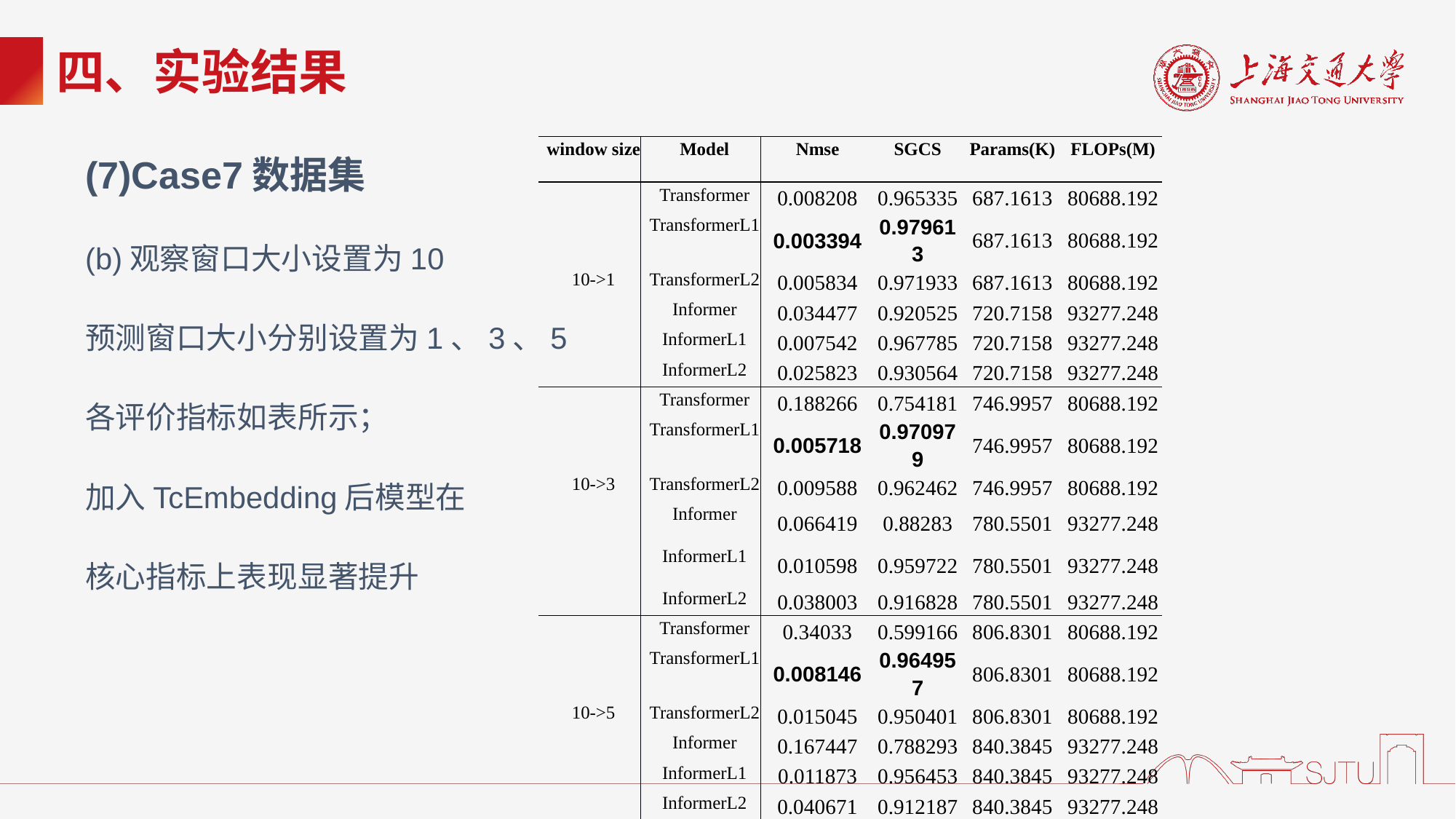

# 四、实验结果
| window size | Model | Nmse | SGCS | Params(K) | FLOPs(M) |
| --- | --- | --- | --- | --- | --- |
|  | Transformer | 0.008208 | 0.965335 | 687.1613 | 80688.192 |
|  | TransformerL1 | 0.003394 | 0.979613 | 687.1613 | 80688.192 |
| 10->1 | TransformerL2 | 0.005834 | 0.971933 | 687.1613 | 80688.192 |
|  | Informer | 0.034477 | 0.920525 | 720.7158 | 93277.248 |
|  | InformerL1 | 0.007542 | 0.967785 | 720.7158 | 93277.248 |
|  | InformerL2 | 0.025823 | 0.930564 | 720.7158 | 93277.248 |
|  | Transformer | 0.188266 | 0.754181 | 746.9957 | 80688.192 |
|  | TransformerL1 | 0.005718 | 0.970979 | 746.9957 | 80688.192 |
| 10->3 | TransformerL2 | 0.009588 | 0.962462 | 746.9957 | 80688.192 |
|  | Informer | 0.066419 | 0.88283 | 780.5501 | 93277.248 |
|  | InformerL1 | 0.010598 | 0.959722 | 780.5501 | 93277.248 |
|  | InformerL2 | 0.038003 | 0.916828 | 780.5501 | 93277.248 |
|  | Transformer | 0.34033 | 0.599166 | 806.8301 | 80688.192 |
|  | TransformerL1 | 0.008146 | 0.964957 | 806.8301 | 80688.192 |
| 10->5 | TransformerL2 | 0.015045 | 0.950401 | 806.8301 | 80688.192 |
|  | Informer | 0.167447 | 0.788293 | 840.3845 | 93277.248 |
|  | InformerL1 | 0.011873 | 0.956453 | 840.3845 | 93277.248 |
|  | InformerL2 | 0.040671 | 0.912187 | 840.3845 | 93277.248 |
(7)Case7数据集
(b)观察窗口大小设置为10
预测窗口大小分别设置为1、3、5
各评价指标如表所示；
加入TcEmbedding后模型在
核心指标上表现显著提升